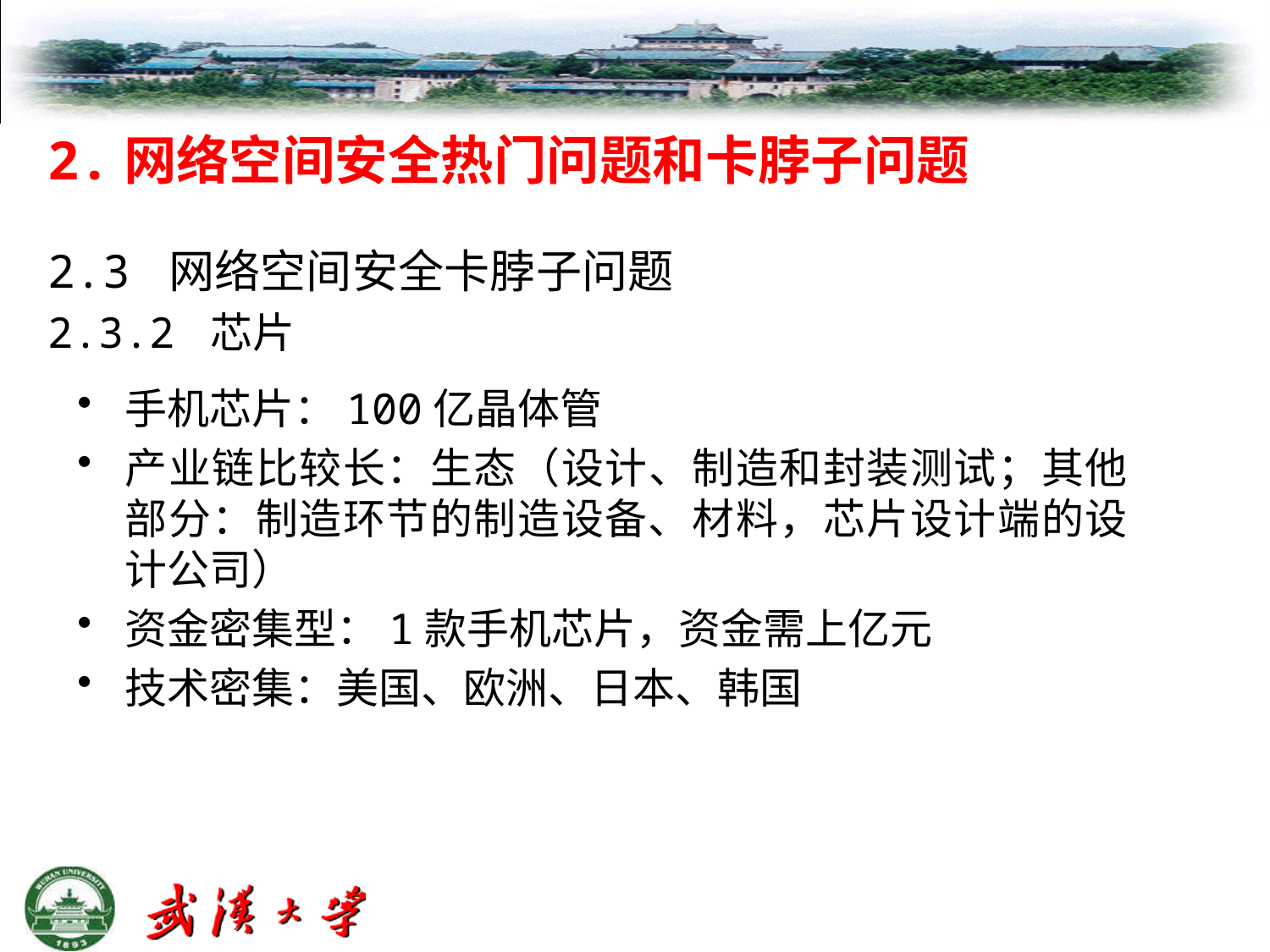

# 2.网络空间安全热门问题和卡脖子问题
2.3 网络空间安全卡脖子问题
2.3.2 芯片
手机芯片：100亿晶体管
产业链比较长：生态（设计、制造和封装测试；其他部分：制造环节的制造设备、材料，芯片设计端的设计公司）
资金密集型：1款手机芯片，资金需上亿元
技术密集：美国、欧洲、日本、韩国